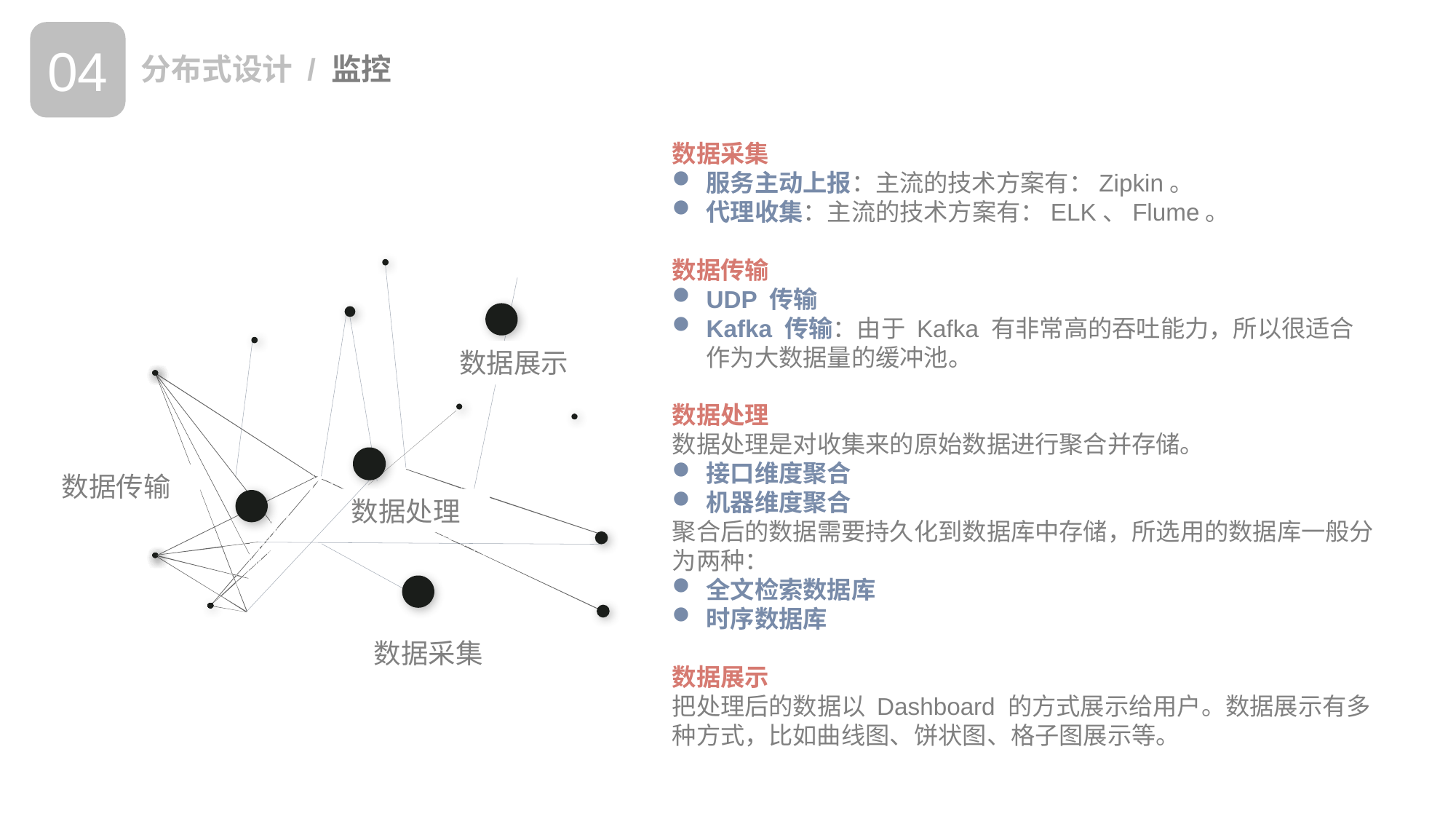

04
分布式设计 / 监控
数据采集
服务主动上报：主流的技术方案有：Zipkin。
代理收集：主流的技术方案有：ELK、Flume。

数据传输
UDP 传输
Kafka 传输：由于 Kafka 有非常高的吞吐能力，所以很适合作为大数据量的缓冲池。

数据处理
数据处理是对收集来的原始数据进行聚合并存储。
接口维度聚合
机器维度聚合
聚合后的数据需要持久化到数据库中存储，所选用的数据库一般分为两种：
全文检索数据库
时序数据库

数据展示
把处理后的数据以 Dashboard 的方式展示给用户。数据展示有多种方式，比如曲线图、饼状图、格子图展示等。

数据展示

数据传输

数据处理

数据采集